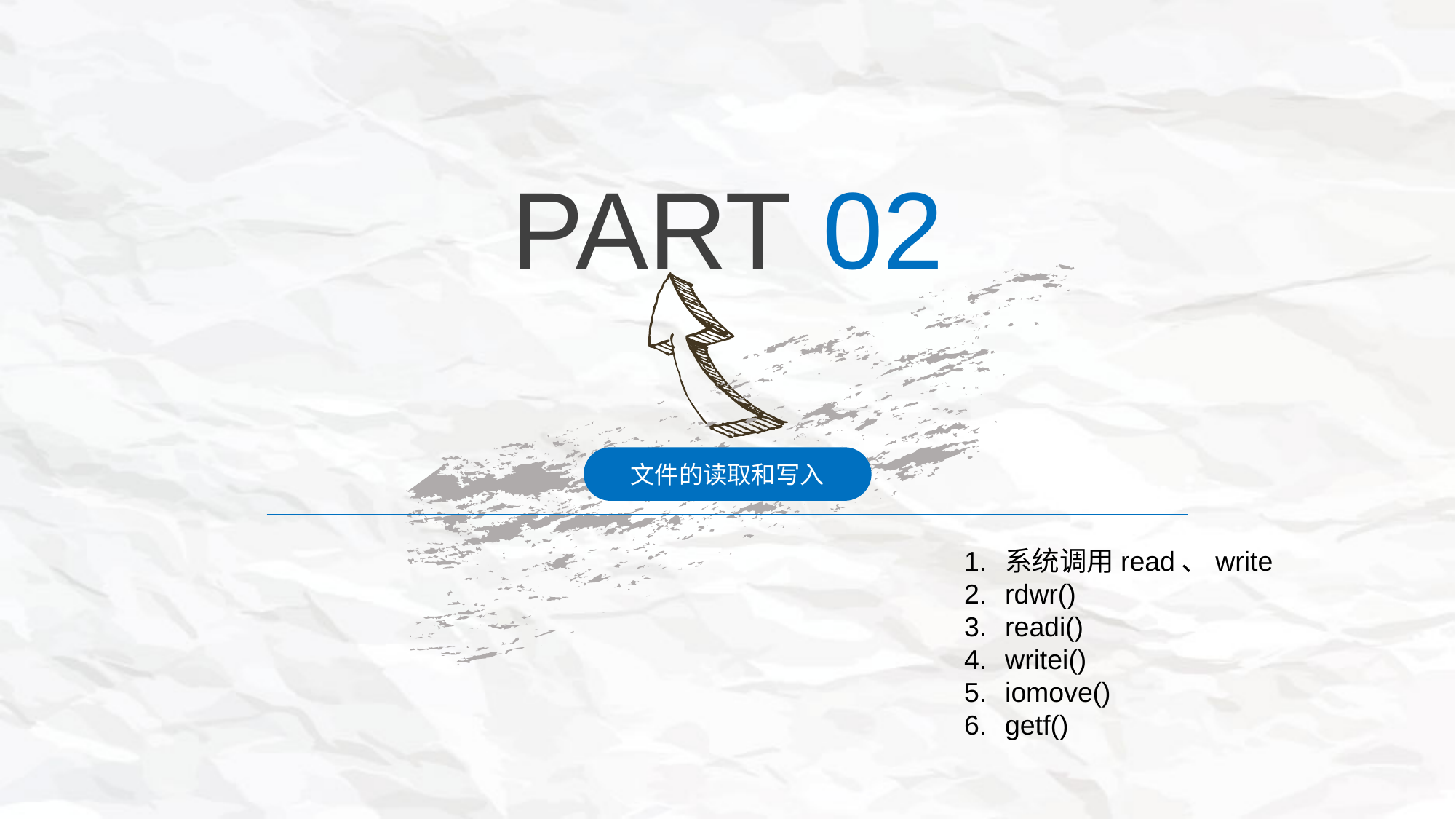

PART 02

文件的读取和写入
系统调用read、write
rdwr()
readi()
writei()
iomove()
getf()